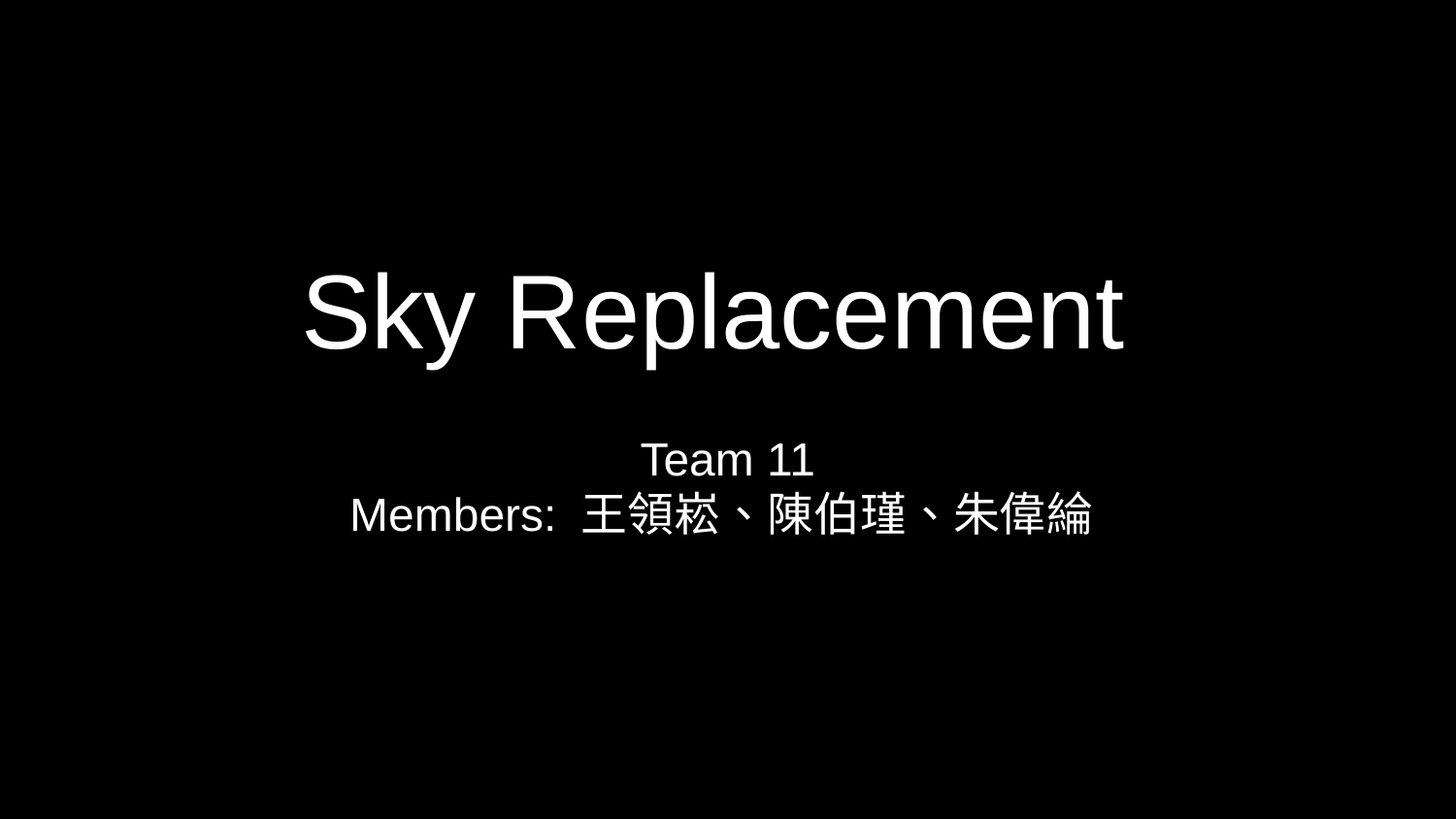

# Sky Replacement
Team 11
Members: 王領崧、陳伯瑾、朱偉綸